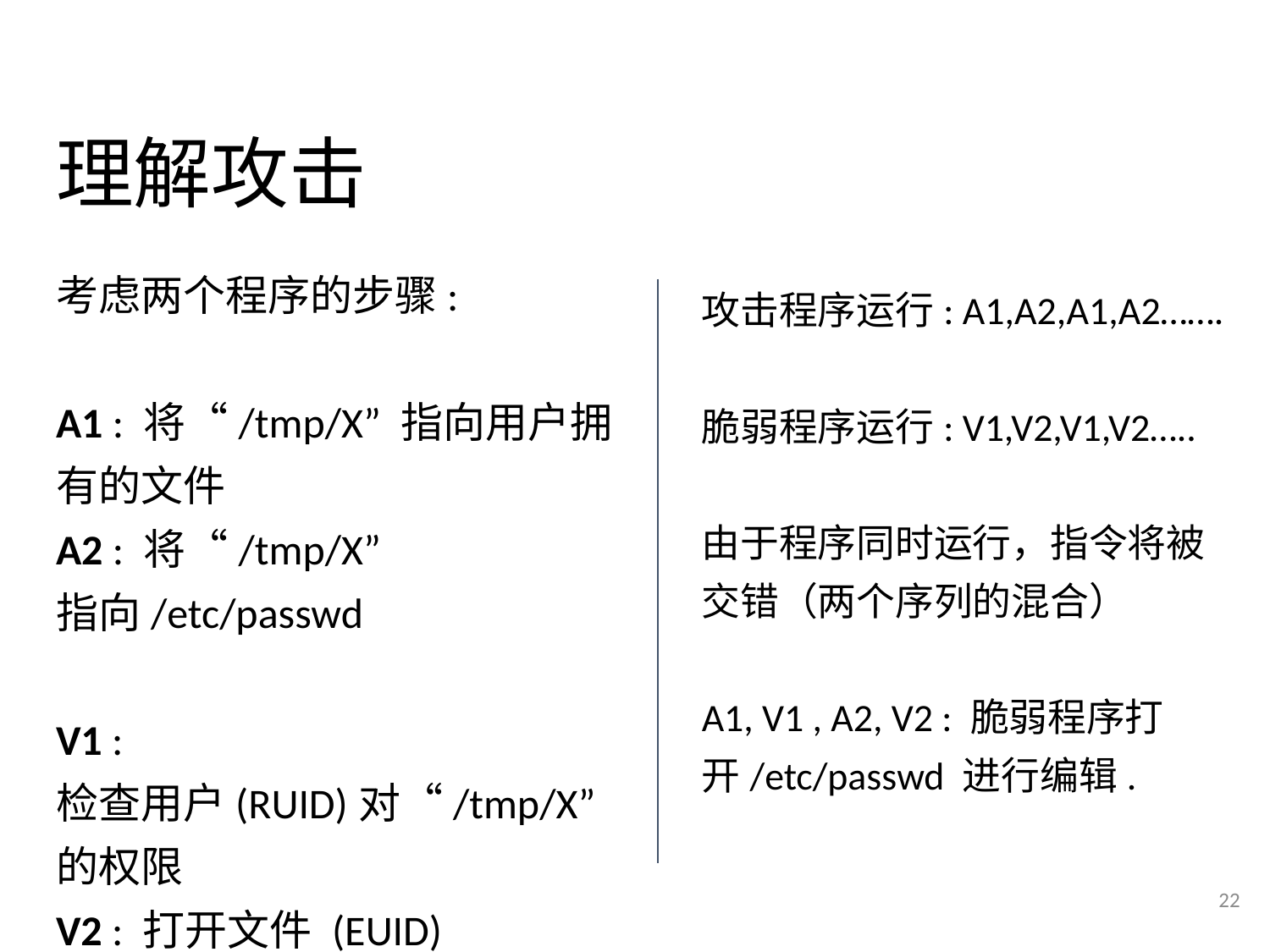

# 理解攻击
考虑两个程序的步骤:

A1 : 将“/tmp/X” 指向用户拥有的文件
A2 : 将“/tmp/X” 指向/etc/passwd

V1 : 检查用户(RUID)对“/tmp/X”的权限
V2 : 打开文件 (EUID)
攻击程序运行: A1,A2,A1,A2…….

脆弱程序运行: V1,V2,V1,V2…..

由于程序同时运行，指令将被交错（两个序列的混合）

A1, V1 , A2, V2 : 脆弱程序打开/etc/passwd 进行编辑.
22